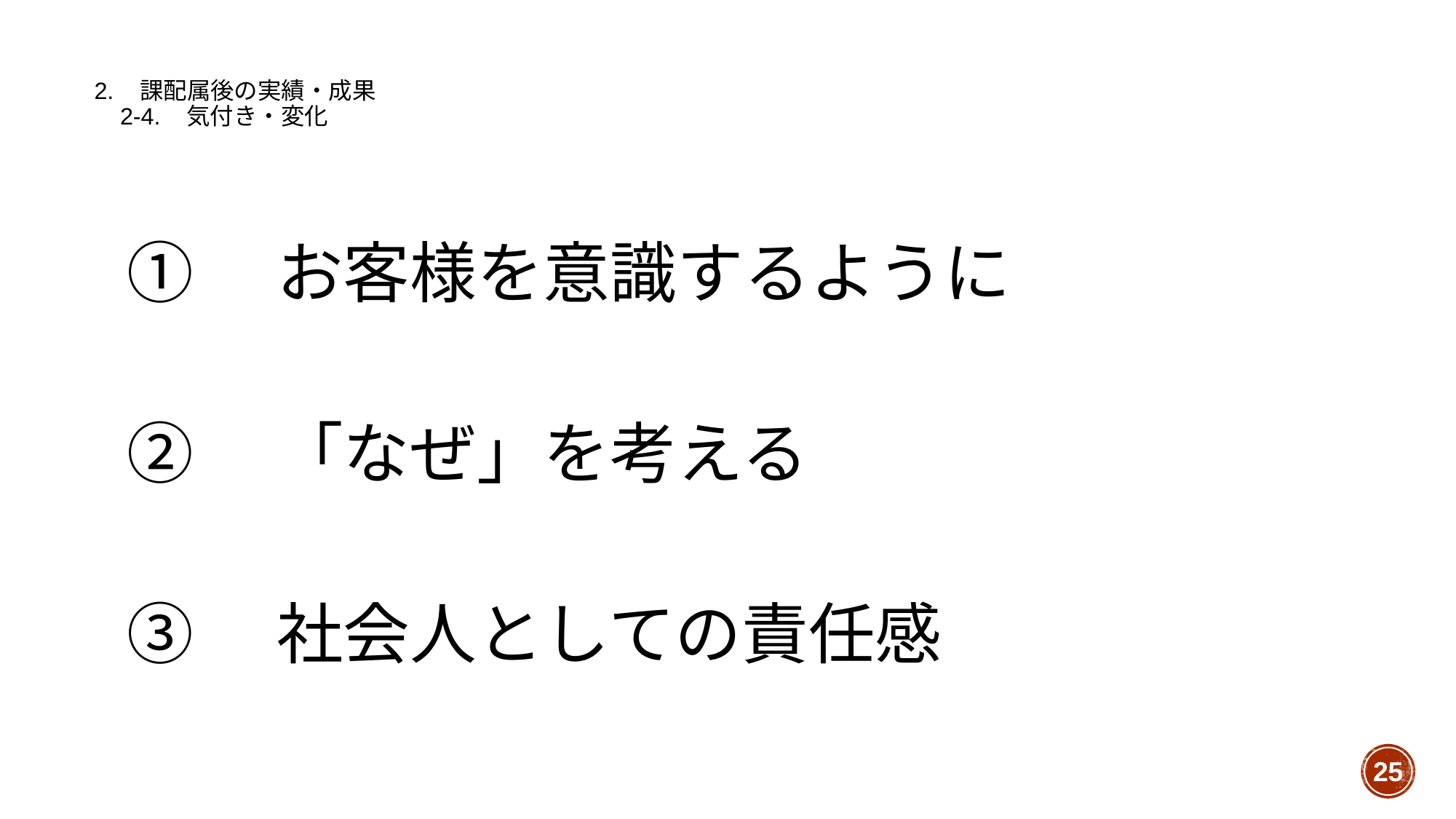

# 2.　課配属後の実績・成果 　2-4.　気付き・変化

①　お客様を意識するように

②　「なぜ」を考える

③　社会人としての責任感

25